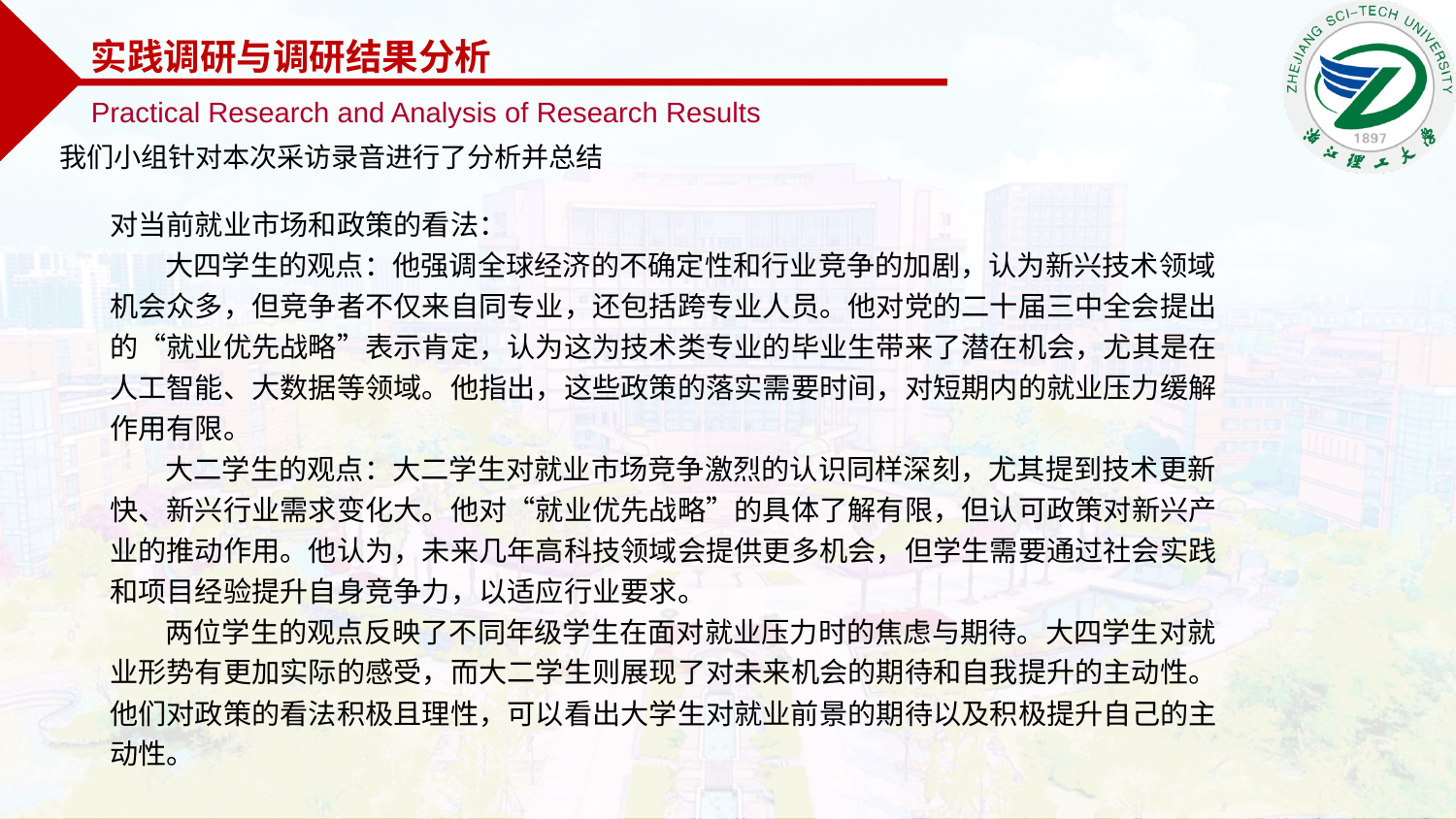

实践调研与调研结果分析

Practical Research and Analysis of Research Results

我们小组针对本次采访录音进行了分析并总结
对当前就业市场和政策的看法：
大四学生的观点：他强调全球经济的不确定性和行业竞争的加剧，认为新兴技术领域机会众多，但竞争者不仅来自同专业，还包括跨专业人员。他对党的二十届三中全会提出的“就业优先战略”表示肯定，认为这为技术类专业的毕业生带来了潜在机会，尤其是在人工智能、大数据等领域。他指出，这些政策的落实需要时间，对短期内的就业压力缓解作用有限。
大二学生的观点：大二学生对就业市场竞争激烈的认识同样深刻，尤其提到技术更新快、新兴行业需求变化大。他对“就业优先战略”的具体了解有限，但认可政策对新兴产业的推动作用。他认为，未来几年高科技领域会提供更多机会，但学生需要通过社会实践和项目经验提升自身竞争力，以适应行业要求。
两位学生的观点反映了不同年级学生在面对就业压力时的焦虑与期待。大四学生对就业形势有更加实际的感受，而大二学生则展现了对未来机会的期待和自我提升的主动性。他们对政策的看法积极且理性，可以看出大学生对就业前景的期待以及积极提升自己的主动性。